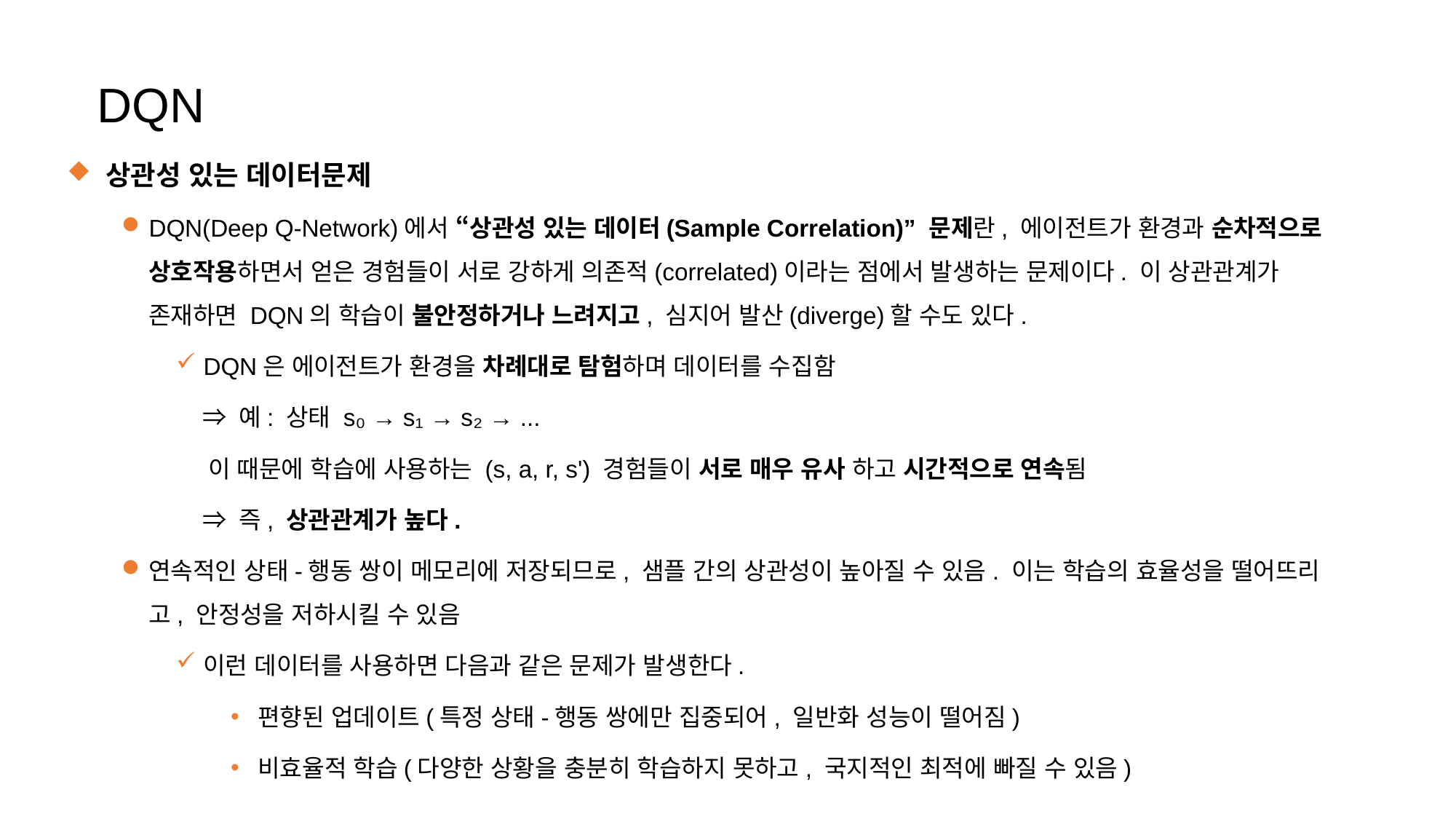

DQN
 상관성 있는 데이터문제
DQN(Deep Q-Network)에서 “상관성 있는 데이터(Sample Correlation)” 문제란, 에이전트가 환경과 순차적으로 상호작용하면서 얻은 경험들이 서로 강하게 의존적(correlated)이라는 점에서 발생하는 문제이다. 이 상관관계가 존재하면 DQN의 학습이 불안정하거나 느려지고, 심지어 발산(diverge)할 수도 있다.
DQN은 에이전트가 환경을 차례대로 탐험하며 데이터를 수집함
            ⇒ 예: 상태 s₀ → s₁ → s₂ → ...
            이 때문에 학습에 사용하는 (s, a, r, s') 경험들이 서로 매우 유사 하고 시간적으로 연속됨
            ⇒ 즉, 상관관계가 높다.
연속적인 상태-행동 쌍이 메모리에 저장되므로, 샘플 간의 상관성이 높아질 수 있음. 이는 학습의 효율성을 떨어뜨리고, 안정성을 저하시킬 수 있음
이런 데이터를 사용하면 다음과 같은 문제가 발생한다.
편향된 업데이트(특정 상태-행동 쌍에만 집중되어, 일반화 성능이 떨어짐)
비효율적 학습(다양한 상황을 충분히 학습하지 못하고, 국지적인 최적에 빠질 수 있음)